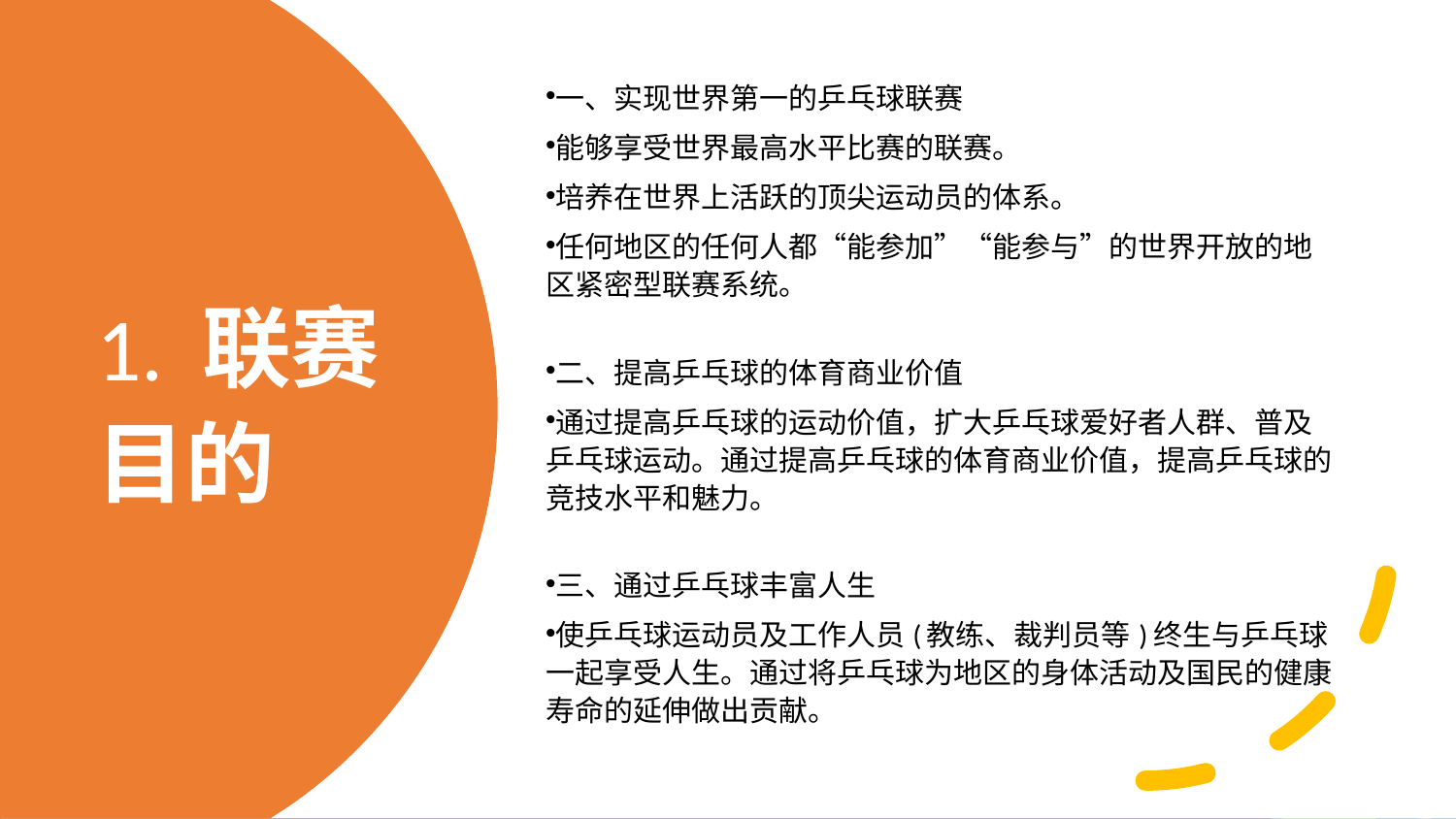

一、实现世界第一的乒乓球联赛
能够享受世界最高水平比赛的联赛。
培养在世界上活跃的顶尖运动员的体系。
任何地区的任何人都“能参加”“能参与”的世界开放的地区紧密型联赛系统。

二、提高乒乓球的体育商业价值
通过提高乒乓球的运动价值，扩大乒乓球爱好者人群、普及乒乓球运动。通过提高乒乓球的体育商业价值，提高乒乓球的竞技水平和魅力。

三、通过乒乓球丰富人生
使乒乓球运动员及工作人员(教练、裁判员等)终生与乒乓球一起享受人生。通过将乒乓球为地区的身体活动及国民的健康寿命的延伸做出贡献。
1. 联赛目的